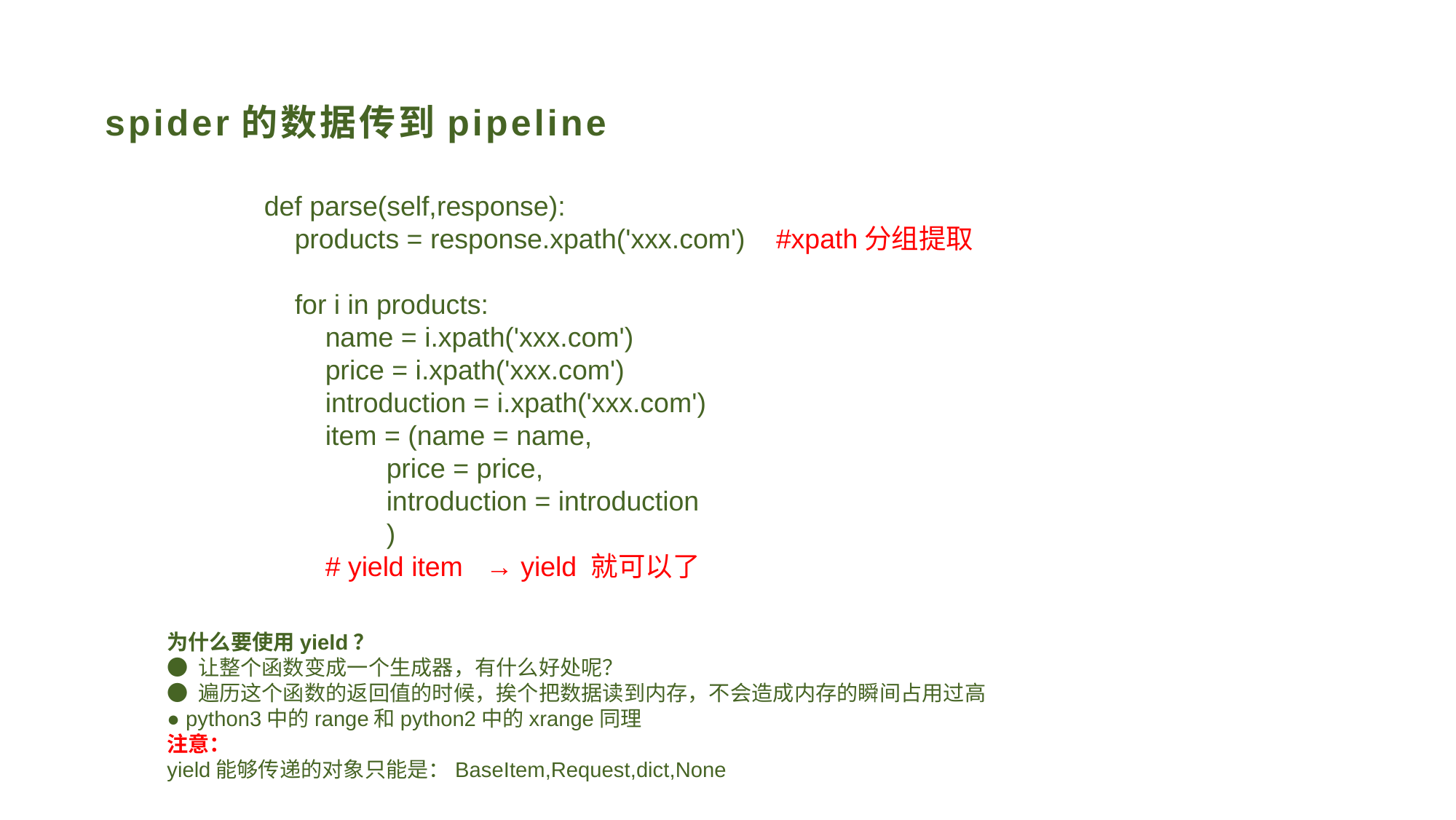

# spider的数据传到pipeline
def parse(self,response):
    products = response.xpath('xxx.com')    #xpath分组提取

    for i in products:
        name = i.xpath('xxx.com')
        price = i.xpath('xxx.com')
        introduction = i.xpath('xxx.com')
        item = (name = name,
                price = price,
                introduction = introduction
                )
        # yield item   → yield 就可以了
为什么要使用yield？
● 让整个函数变成一个生成器，有什么好处呢？
● 遍历这个函数的返回值的时候，挨个把数据读到内存，不会造成内存的瞬间占用过高
● python3中的range和python2中的xrange同理
注意：
yield能够传递的对象只能是：BaseItem,Request,dict,None